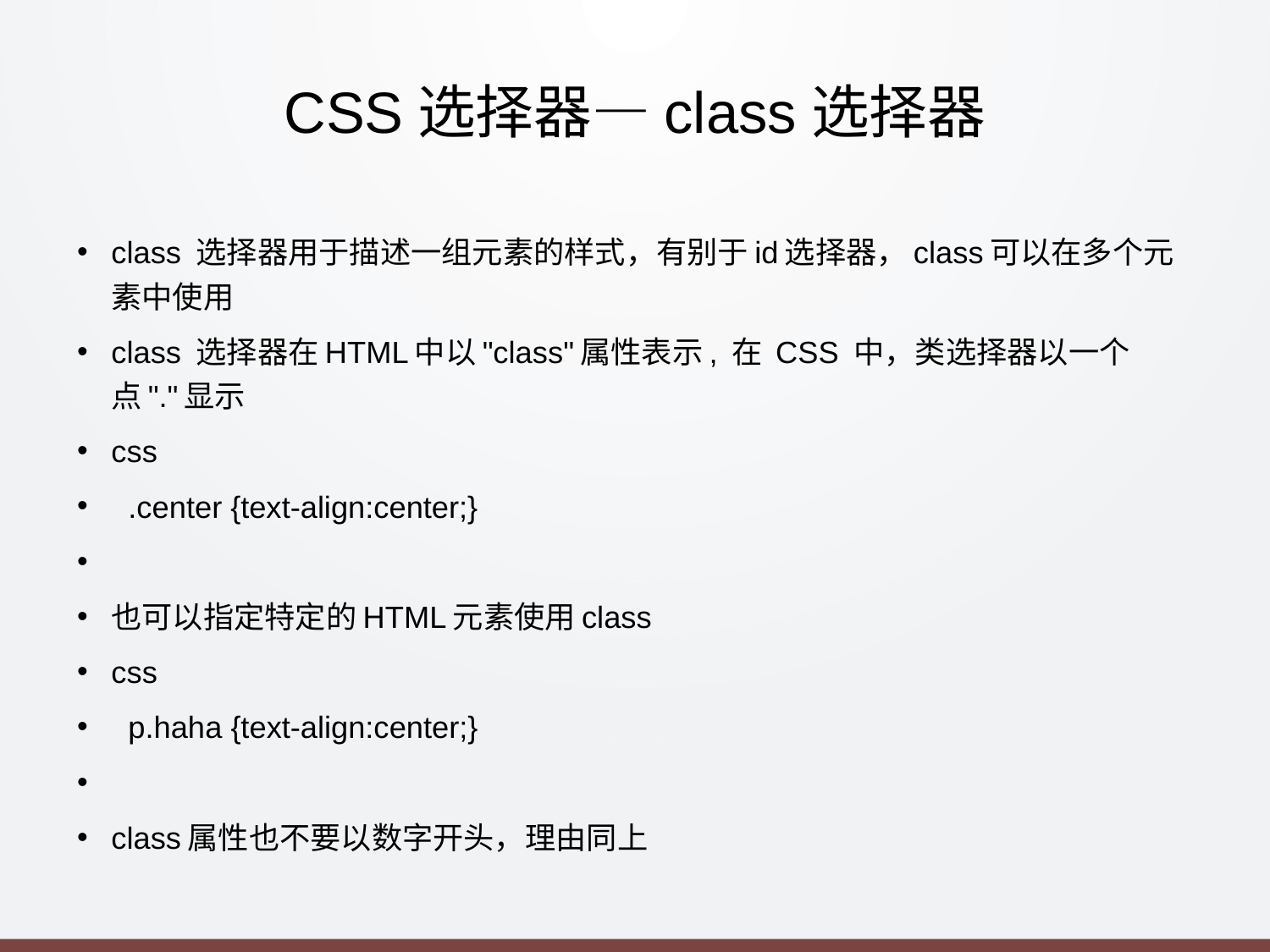

# CSS选择器—class选择器
class 选择器用于描述一组元素的样式，有别于id选择器，class可以在多个元素中使用
class 选择器在HTML中以"class"属性表示, 在 CSS 中，类选择器以一个点"."显示
css
  .center {text-align:center;}

也可以指定特定的HTML元素使用class
css
  p.haha {text-align:center;}

class属性也不要以数字开头，理由同上